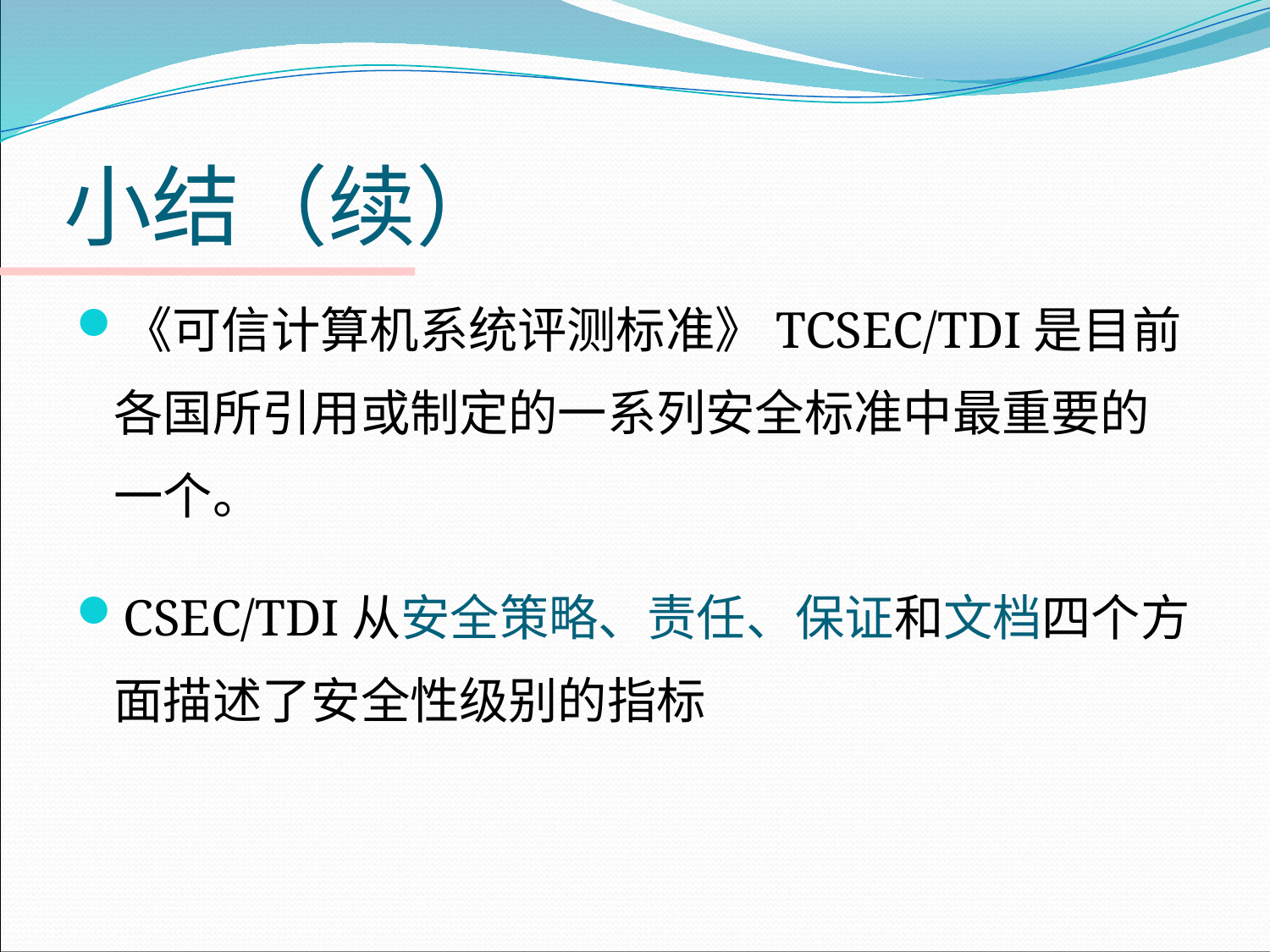

# 小结（续）
《可信计算机系统评测标准》TCSEC/TDI是目前各国所引用或制定的一系列安全标准中最重要的一个。
CSEC/TDI从安全策略、责任、保证和文档四个方面描述了安全性级别的指标

490